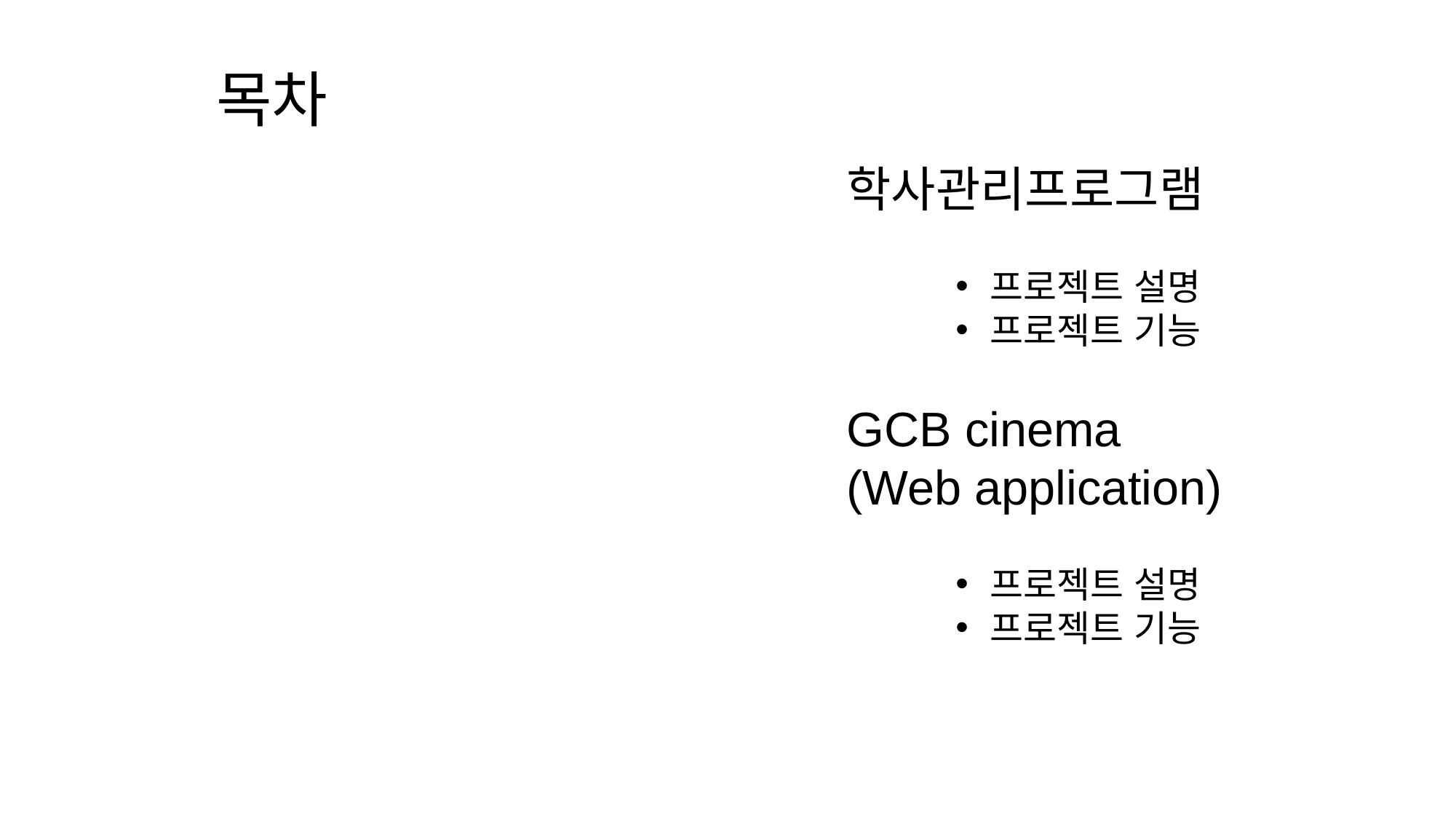

목차
학사관리프로그램
프로젝트 설명
프로젝트 기능
GCB cinema
(Web application)
프로젝트 설명
프로젝트 기능